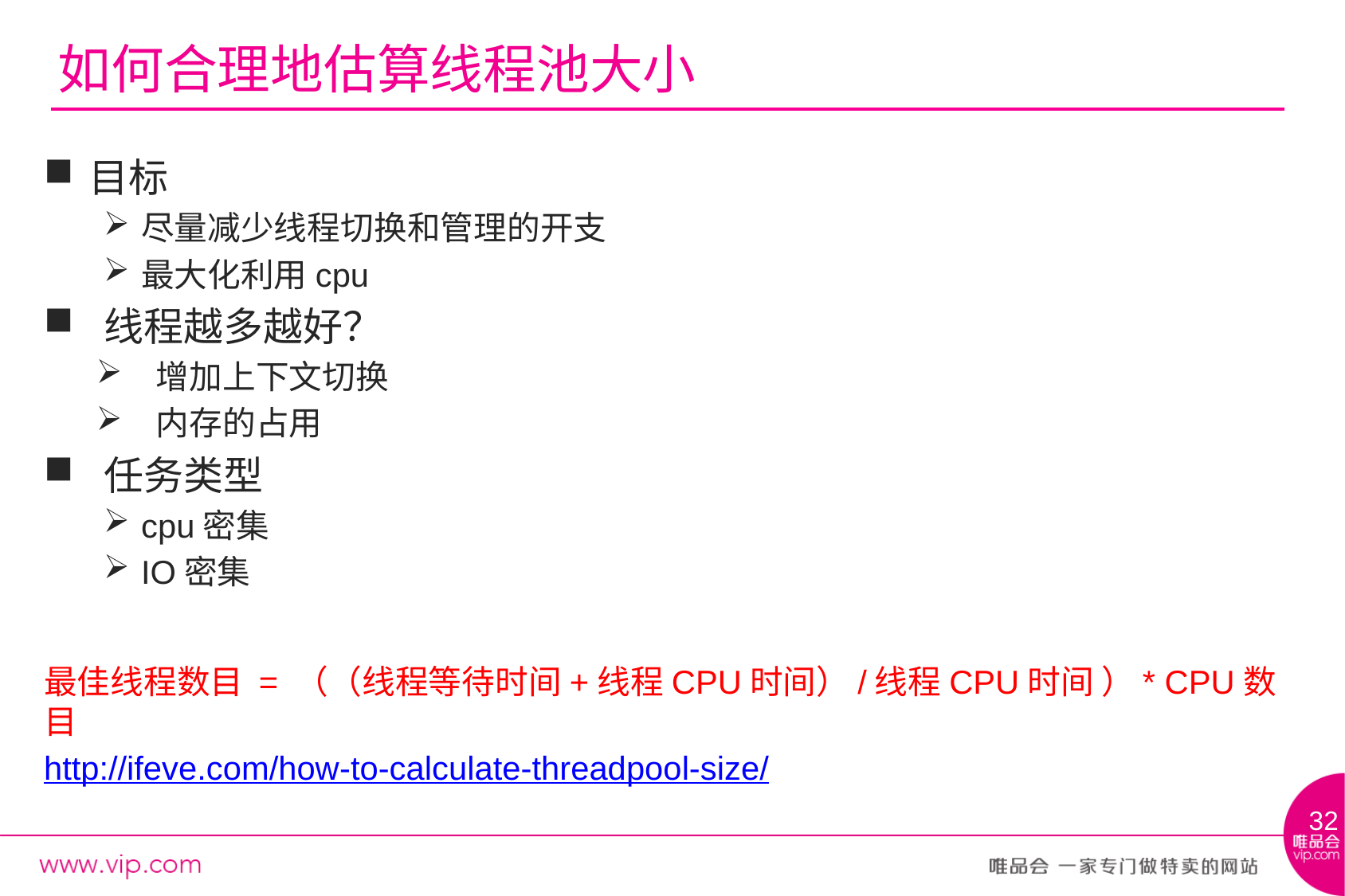

# 如何合理地估算线程池大小
目标
尽量减少线程切换和管理的开支
最大化利用cpu
线程越多越好？
增加上下文切换
内存的占用
任务类型
cpu密集
IO密集

最佳线程数目 = （（线程等待时间+线程CPU时间）/线程CPU时间 ）* CPU数目
http://ifeve.com/how-to-calculate-threadpool-size/